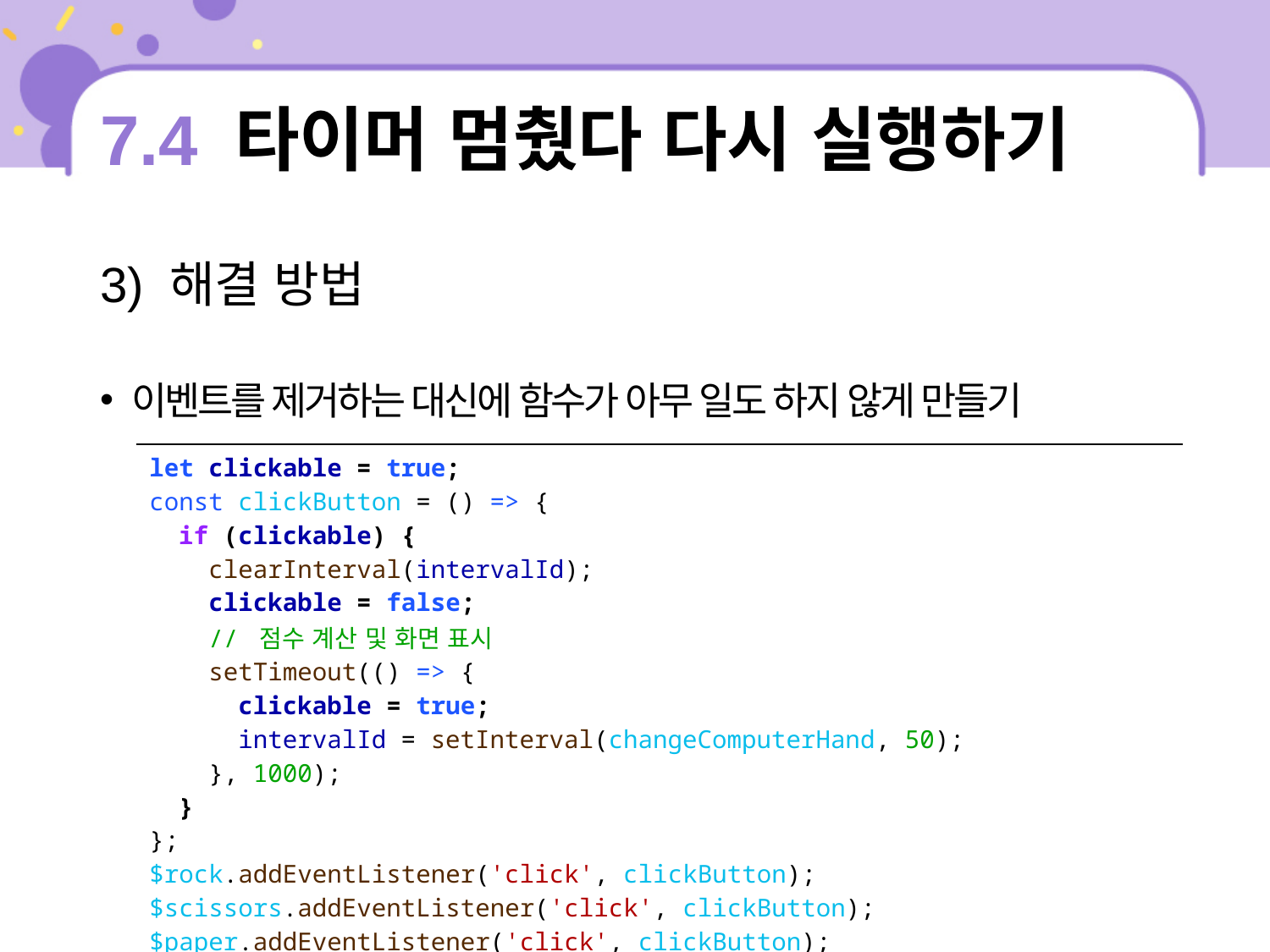

# 7.4 타이머 멈췄다 다시 실행하기
3) 해결 방법
이벤트를 제거하는 대신에 함수가 아무 일도 하지 않게 만들기
| let clickable = true; const clickButton = () => { if (clickable) { clearInterval(intervalId); clickable = false; // 점수 계산 및 화면 표시 setTimeout(() => { clickable = true; intervalId = setInterval(changeComputerHand, 50); }, 1000); } }; $rock.addEventListener('click', clickButton); $scissors.addEventListener('click', clickButton); $paper.addEventListener('click', clickButton); |
| --- |